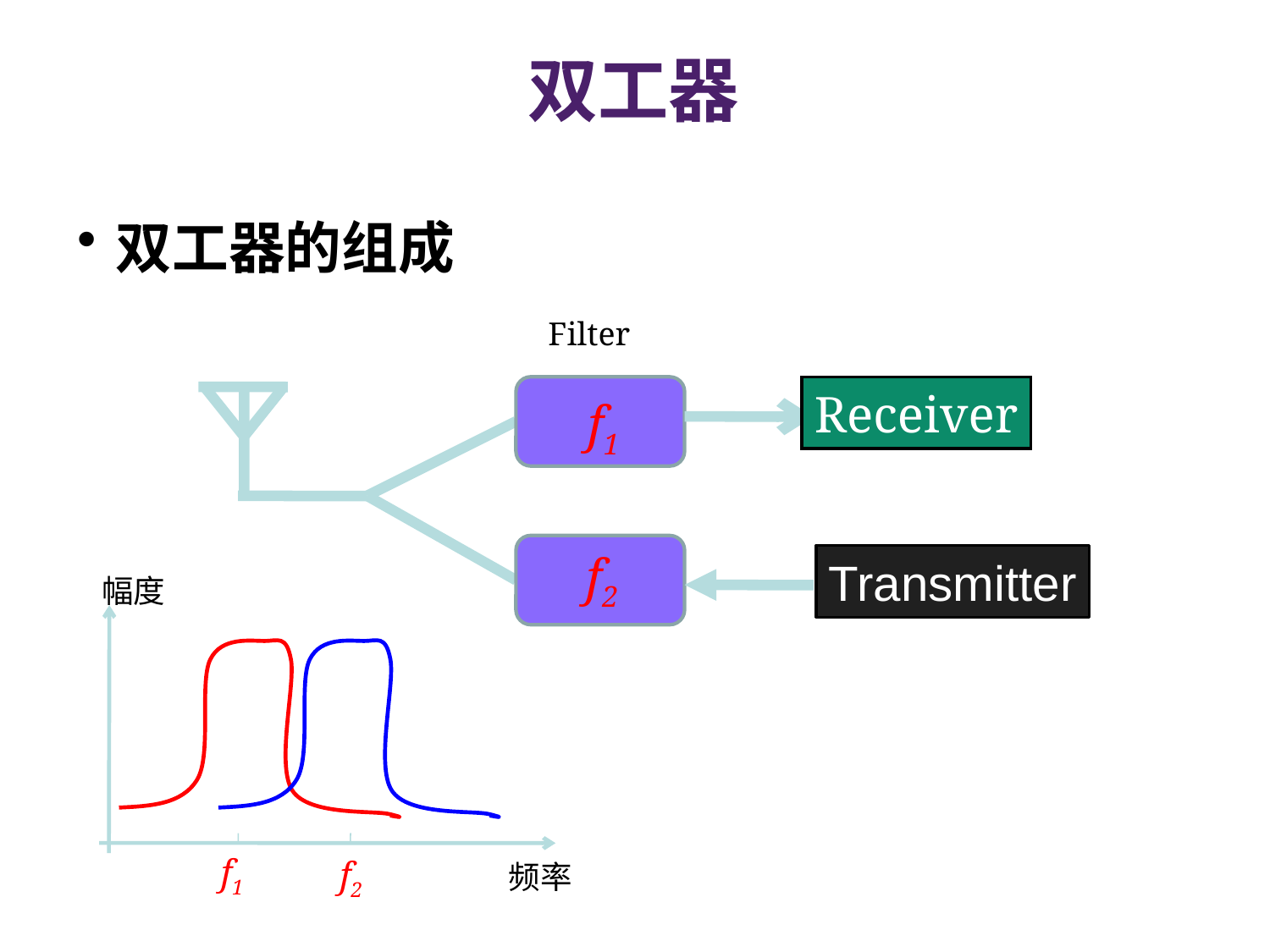

双工器
双工器的组成

Filter

Receiver
f1

f2
Transmitter
幅度

f1
f2
频率